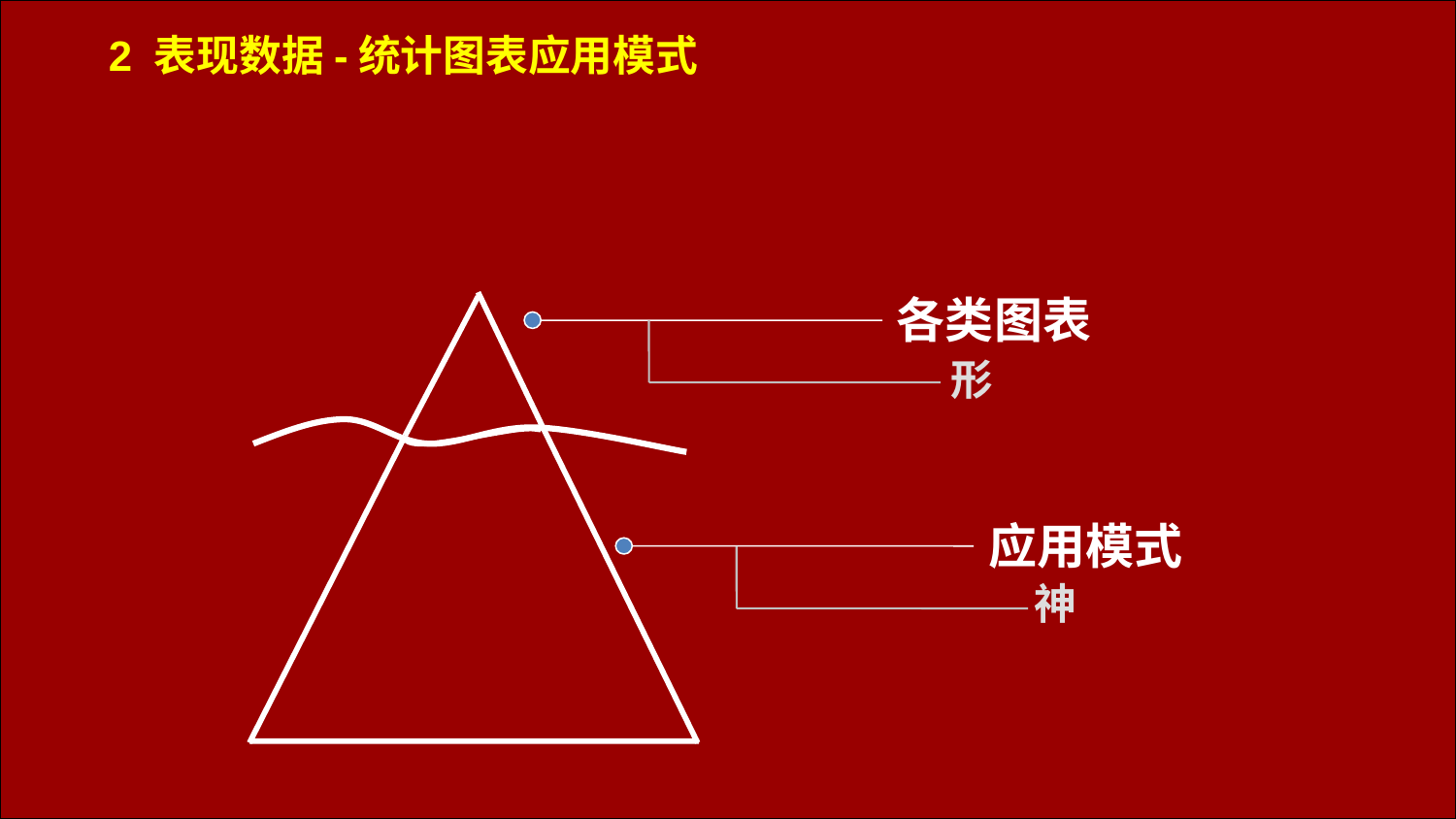

# 2 表现数据-统计图表应用模式
各类图表

形

应用模式

神